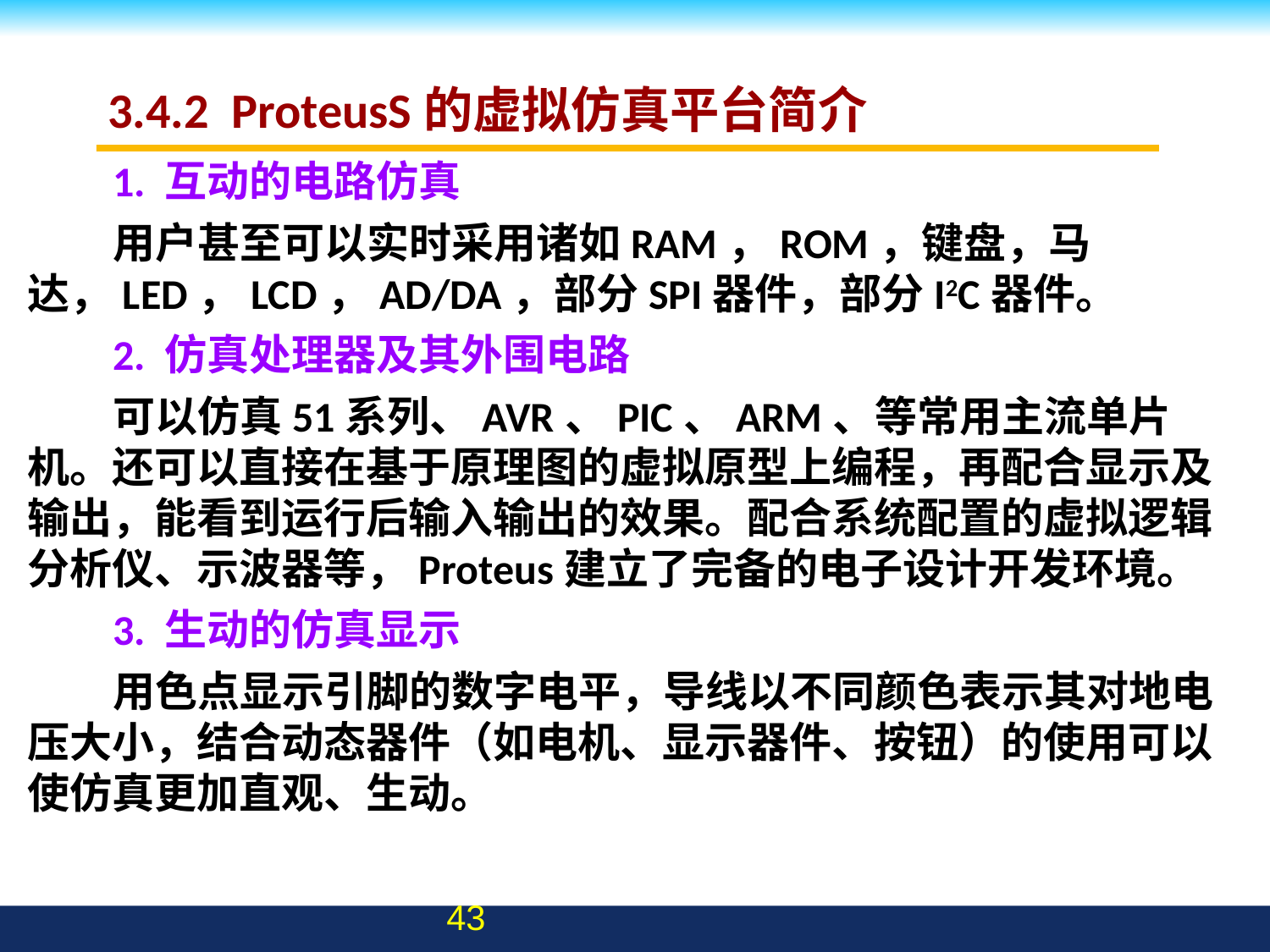

# 3.4.2  ProteusS的虚拟仿真平台简介
1. 互动的电路仿真
用户甚至可以实时采用诸如RAM，ROM，键盘，马达，LED，LCD，AD/DA，部分SPI器件，部分I2C器件。
2. 仿真处理器及其外围电路
可以仿真51系列、AVR、PIC、ARM、等常用主流单片机。还可以直接在基于原理图的虚拟原型上编程，再配合显示及输出，能看到运行后输入输出的效果。配合系统配置的虚拟逻辑分析仪、示波器等，Proteus建立了完备的电子设计开发环境。
3. 生动的仿真显示
用色点显示引脚的数字电平，导线以不同颜色表示其对地电压大小，结合动态器件（如电机、显示器件、按钮）的使用可以使仿真更加直观、生动。
43